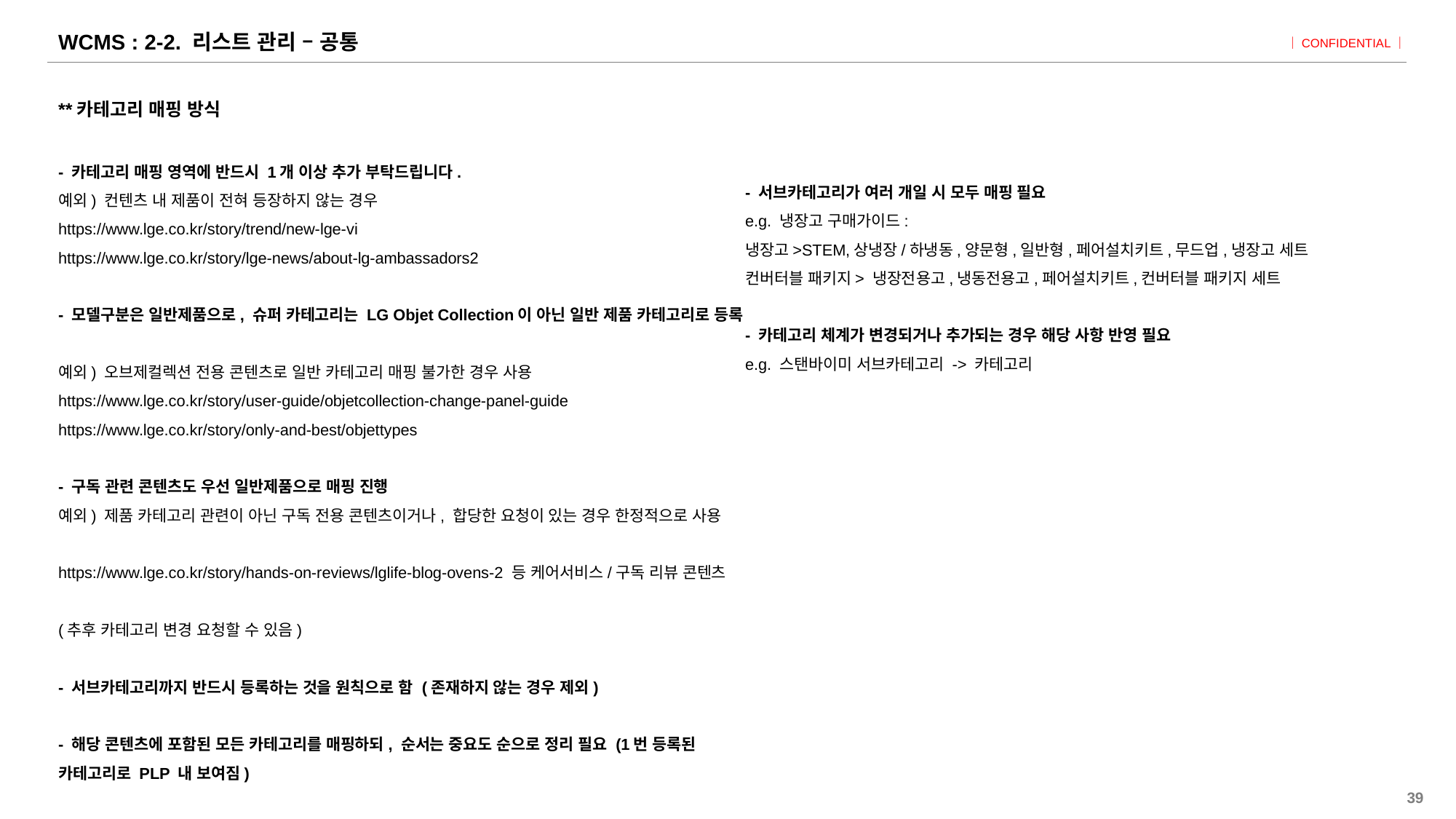

# WCMS : 2-2. 리스트 관리 – 공통
**카테고리 매핑 방식

- 카테고리 매핑 영역에 반드시 1개 이상 추가 부탁드립니다.
예외) 컨텐츠 내 제품이 전혀 등장하지 않는 경우
https://www.lge.co.kr/story/trend/new-lge-vi
https://www.lge.co.kr/story/lge-news/about-lg-ambassadors2

- 모델구분은 일반제품으로, 슈퍼 카테고리는 LG Objet Collection이 아닌 일반 제품 카테고리로 등록
예외) 오브제컬렉션 전용 콘텐츠로 일반 카테고리 매핑 불가한 경우 사용
https://www.lge.co.kr/story/user-guide/objetcollection-change-panel-guide
https://www.lge.co.kr/story/only-and-best/objettypes

- 구독 관련 콘텐츠도 우선 일반제품으로 매핑 진행
예외) 제품 카테고리 관련이 아닌 구독 전용 콘텐츠이거나, 합당한 요청이 있는 경우 한정적으로 사용
https://www.lge.co.kr/story/hands-on-reviews/lglife-blog-ovens-2 등 케어서비스/구독 리뷰 콘텐츠
(추후 카테고리 변경 요청할 수 있음)

- 서브카테고리까지 반드시 등록하는 것을 원칙으로 함 (존재하지 않는 경우 제외)

- 해당 콘텐츠에 포함된 모든 카테고리를 매핑하되, 순서는 중요도 순으로 정리 필요 (1번 등록된 카테고리로 PLP 내 보여짐)

- 서브카테고리가 여러 개일 시 모두 매핑 필요
e.g. 냉장고 구매가이드:
냉장고>STEM,상냉장/하냉동,양문형,일반형,페어설치키트,무드업,냉장고 세트
컨버터블 패키지> 냉장전용고,냉동전용고,페어설치키트,컨버터블 패키지 세트

- 카테고리 체계가 변경되거나 추가되는 경우 해당 사항 반영 필요
e.g. 스탠바이미 서브카테고리 -> 카테고리